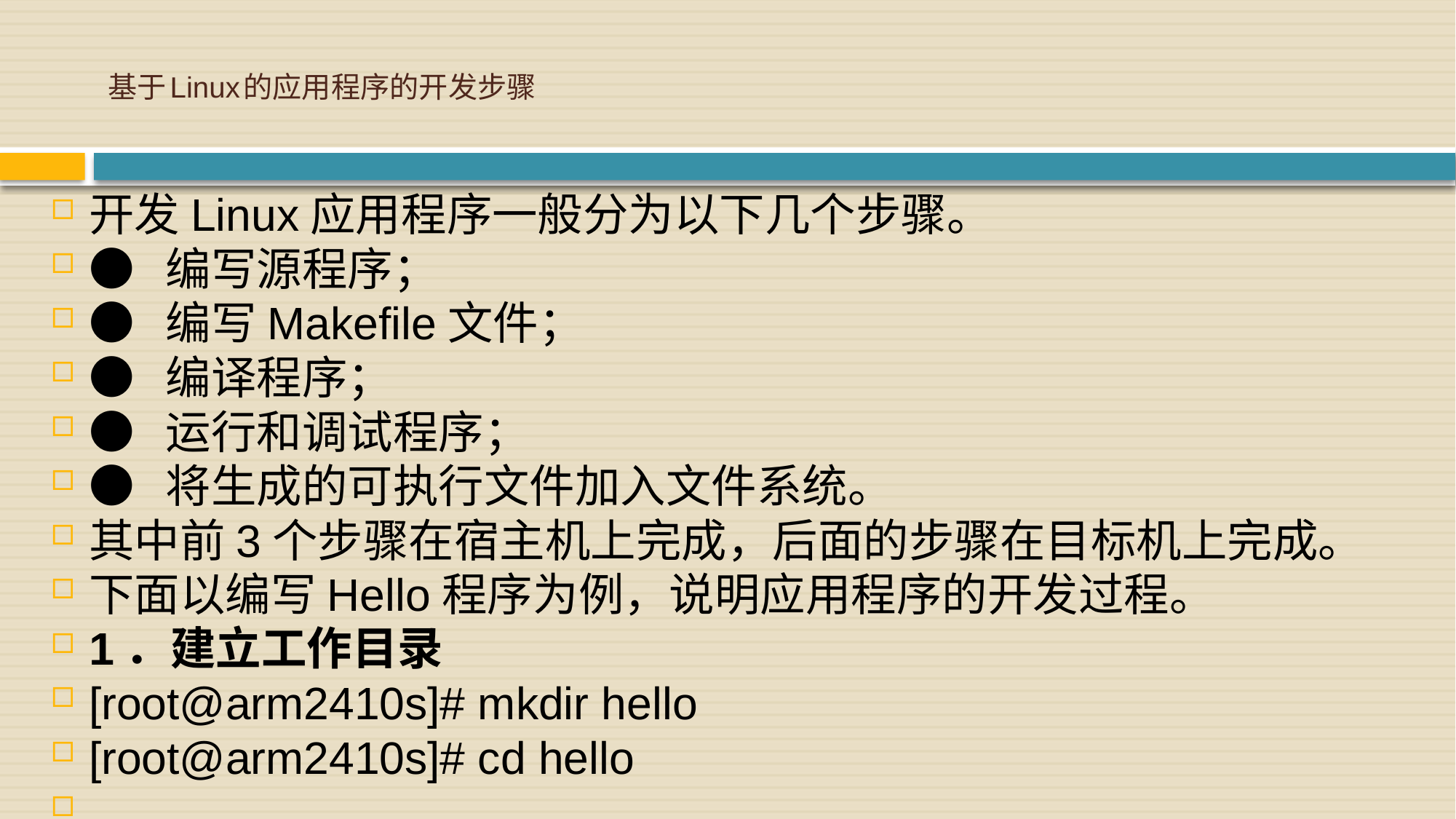

# 基于Linux的应用程序的开发步骤
开发Linux应用程序一般分为以下几个步骤。
●  编写源程序；
●  编写Makefile文件；
●  编译程序；
●  运行和调试程序；
●  将生成的可执行文件加入文件系统。
其中前3个步骤在宿主机上完成，后面的步骤在目标机上完成。
下面以编写Hello程序为例，说明应用程序的开发过程。
1．建立工作目录
[root@arm2410s]# mkdir hello
[root@arm2410s]# cd hello